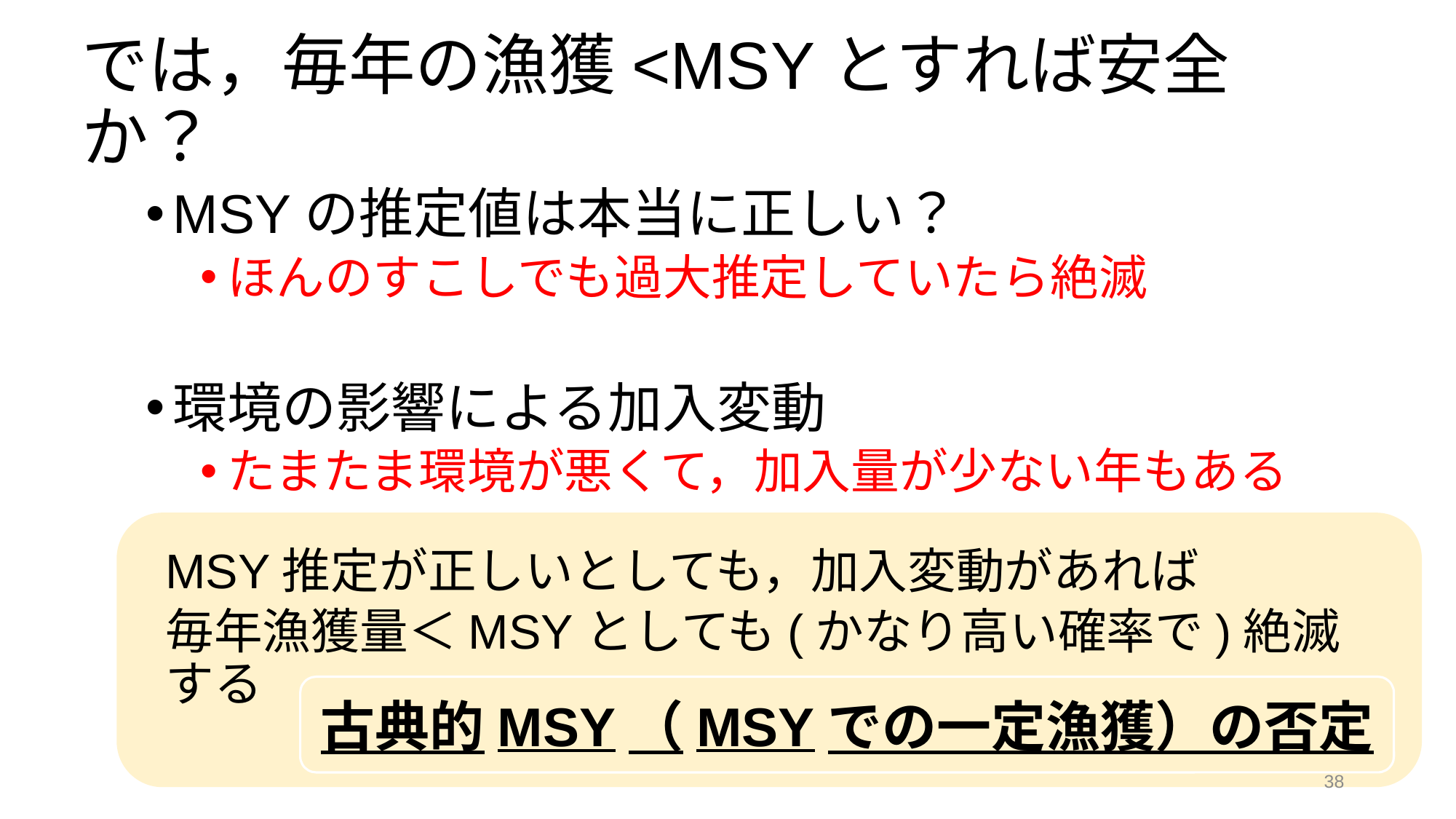

# では，毎年の漁獲<MSYとすれば安全か？
MSYの推定値は本当に正しい？
ほんのすこしでも過大推定していたら絶滅

環境の影響による加入変動
たまたま環境が悪くて，加入量が少ない年もある

MSY推定が正しいとしても，加入変動があれば
毎年漁獲量＜MSYとしても(かなり高い確率で)絶滅する
古典的MSY（MSYでの一定漁獲）の否定
38